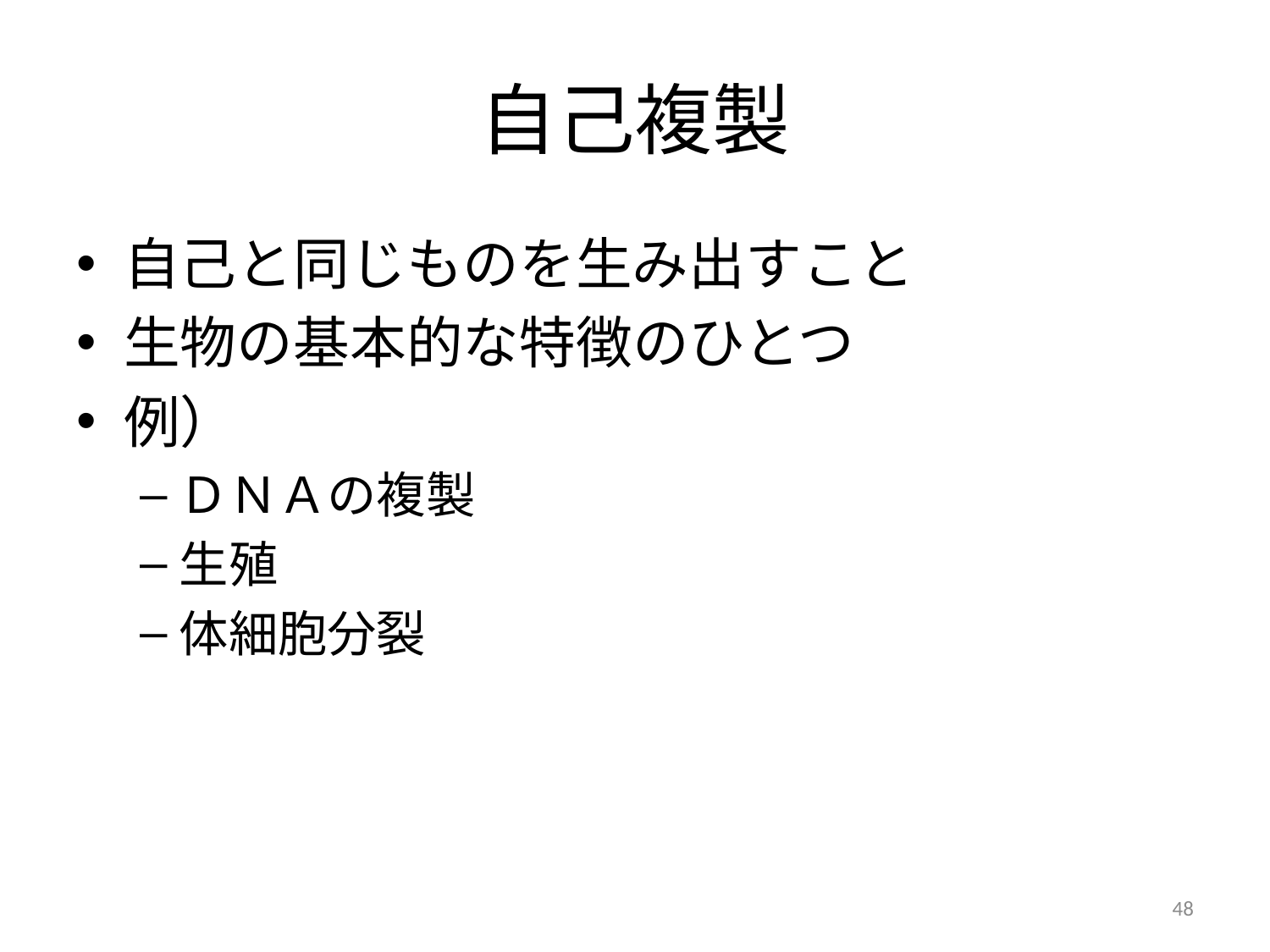

# 自己複製
自己と同じものを生み出すこと
生物の基本的な特徴のひとつ
例）
ＤＮＡの複製
生殖
体細胞分裂
48